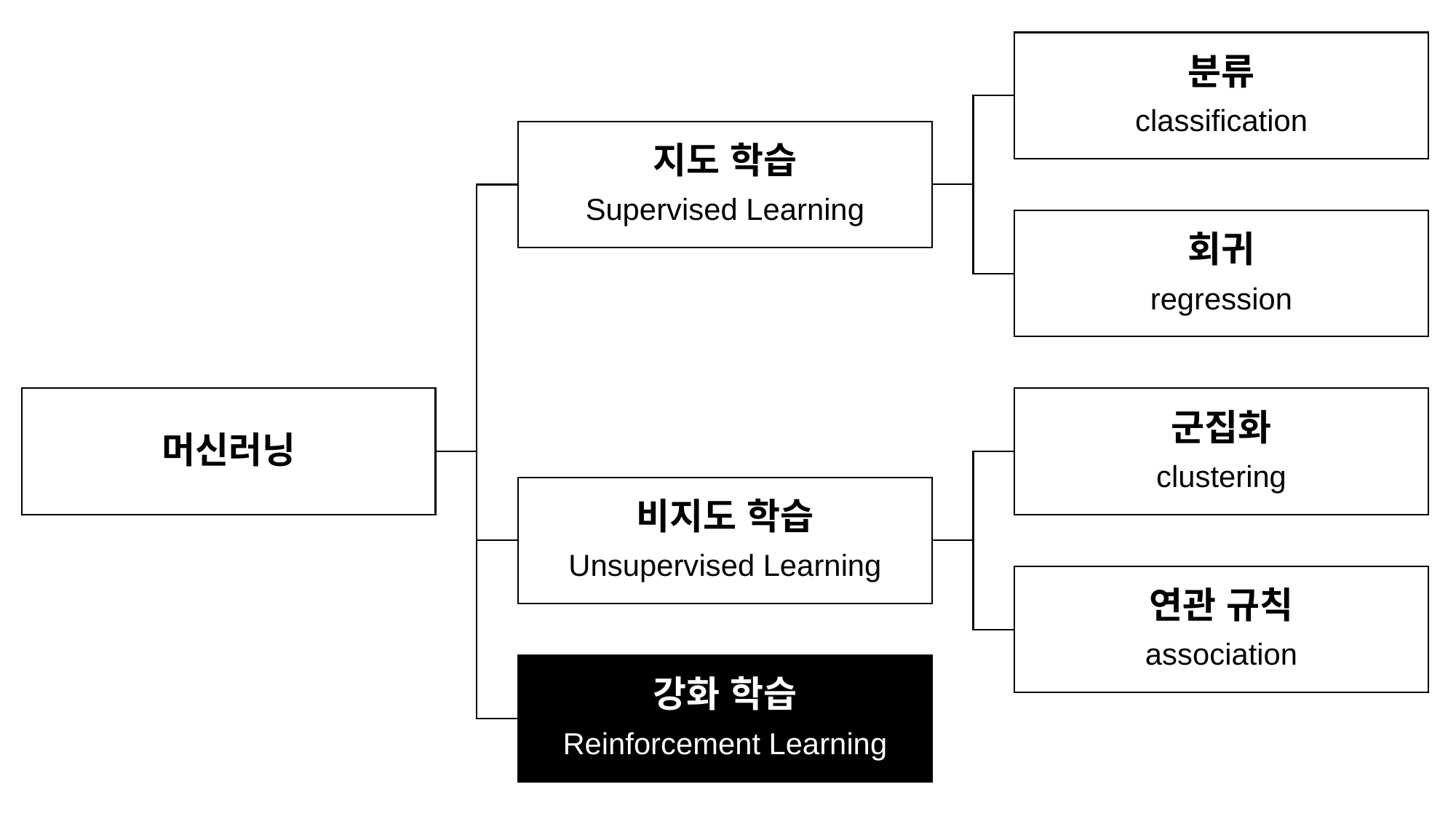

분류
classification

지도 학습
Supervised Learning

회귀
regression
머신러닝
군집화
clustering

비지도 학습
Unsupervised Learning

연관 규칙
association
강화 학습
Reinforcement Learning